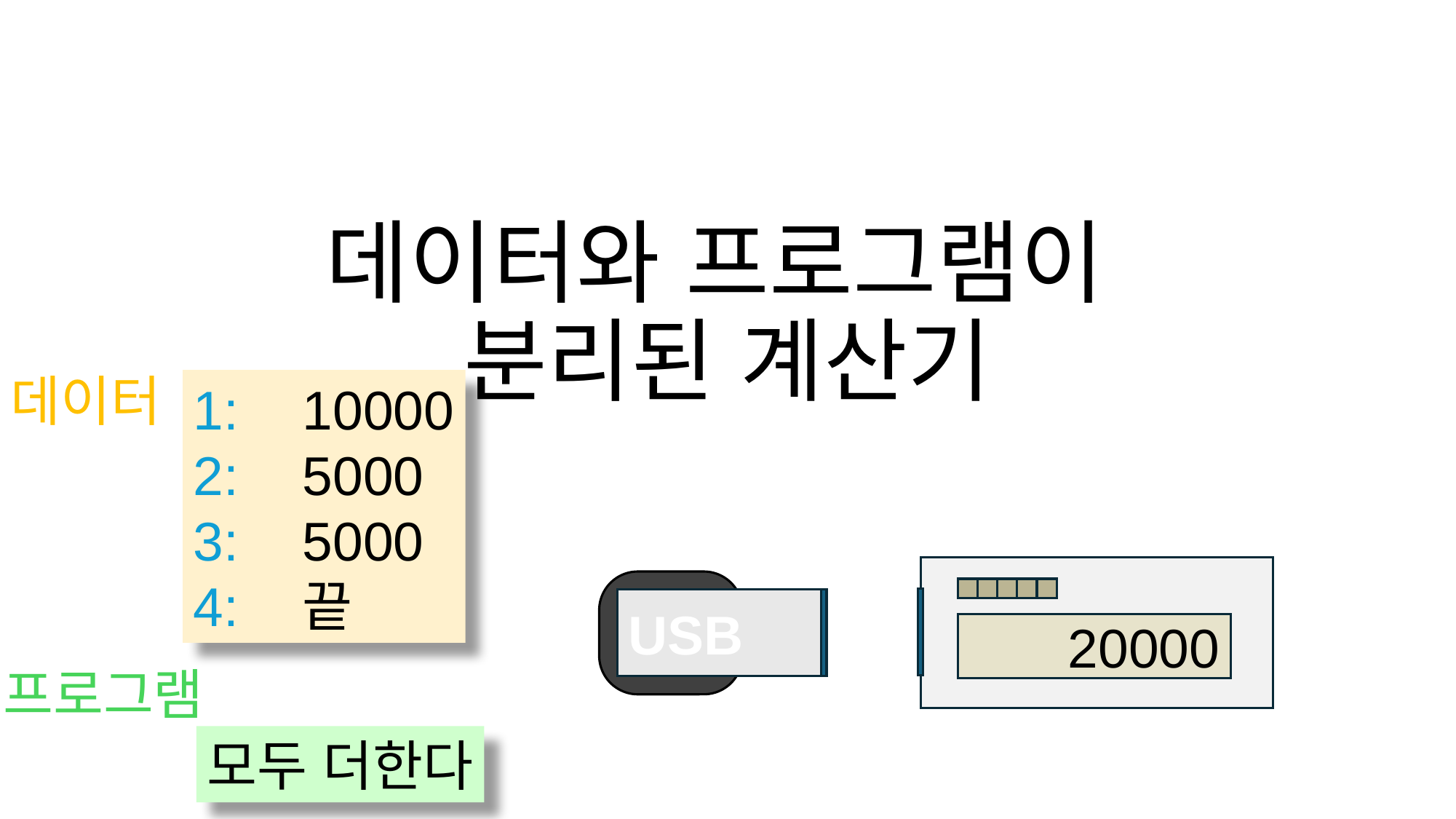

# 데이터와 프로그램이 분리된 계산기
데이터
1:	10000
2:	5000
3:	5000
4:	끝

USB

20000
프로그램
모두 더한다